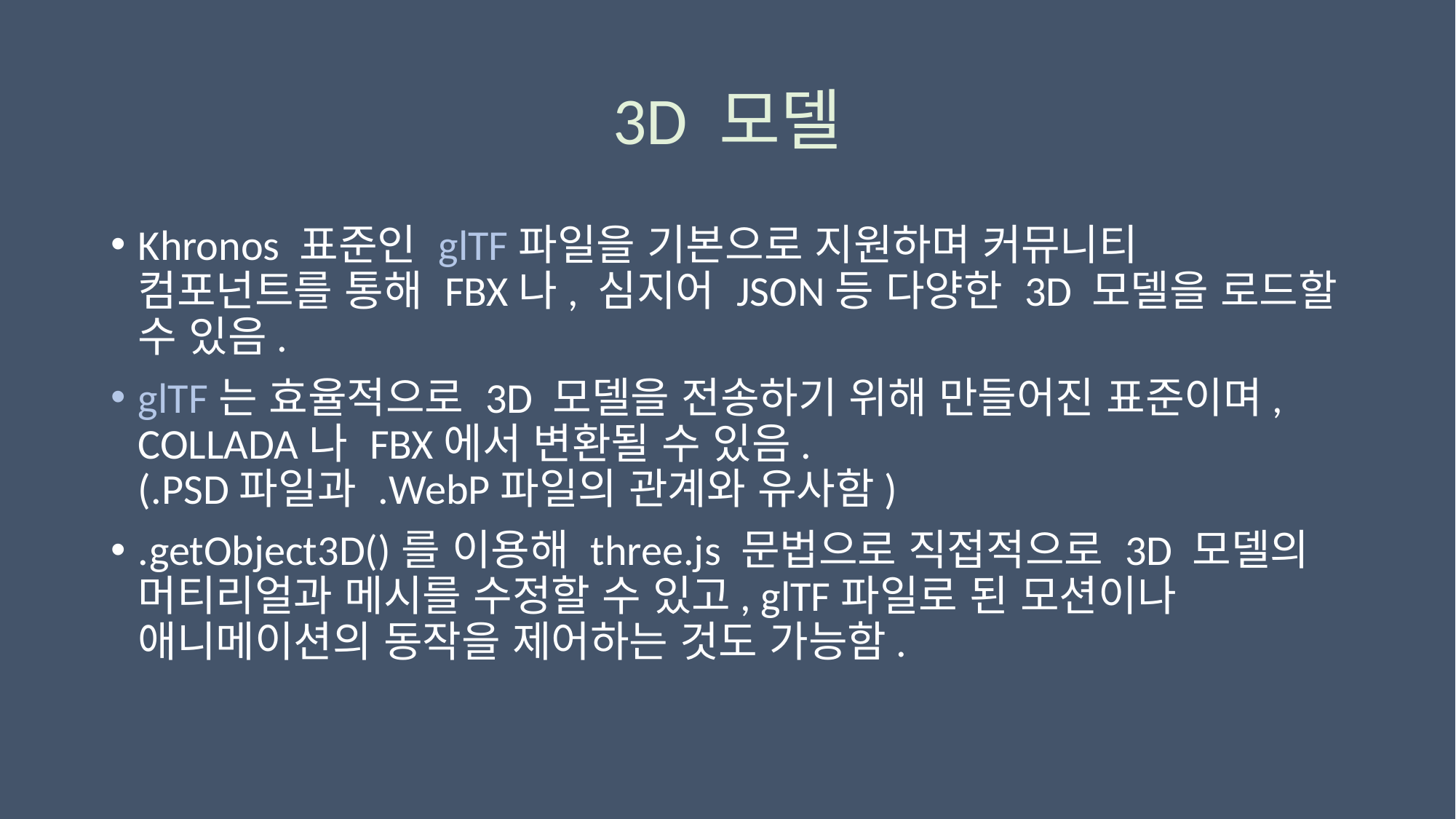

# 3D 모델
Khronos 표준인 glTF파일을 기본으로 지원하며 커뮤니티 컴포넌트를 통해 FBX나, 심지어 JSON등 다양한 3D 모델을 로드할 수 있음.
glTF는 효율적으로 3D 모델을 전송하기 위해 만들어진 표준이며, COLLADA나 FBX에서 변환될 수 있음.
(.PSD파일과 .WebP파일의 관계와 유사함)
.getObject3D()를 이용해 three.js 문법으로 직접적으로 3D 모델의 머티리얼과 메시를 수정할 수 있고, glTF파일로 된 모션이나 애니메이션의 동작을 제어하는 것도 가능함.